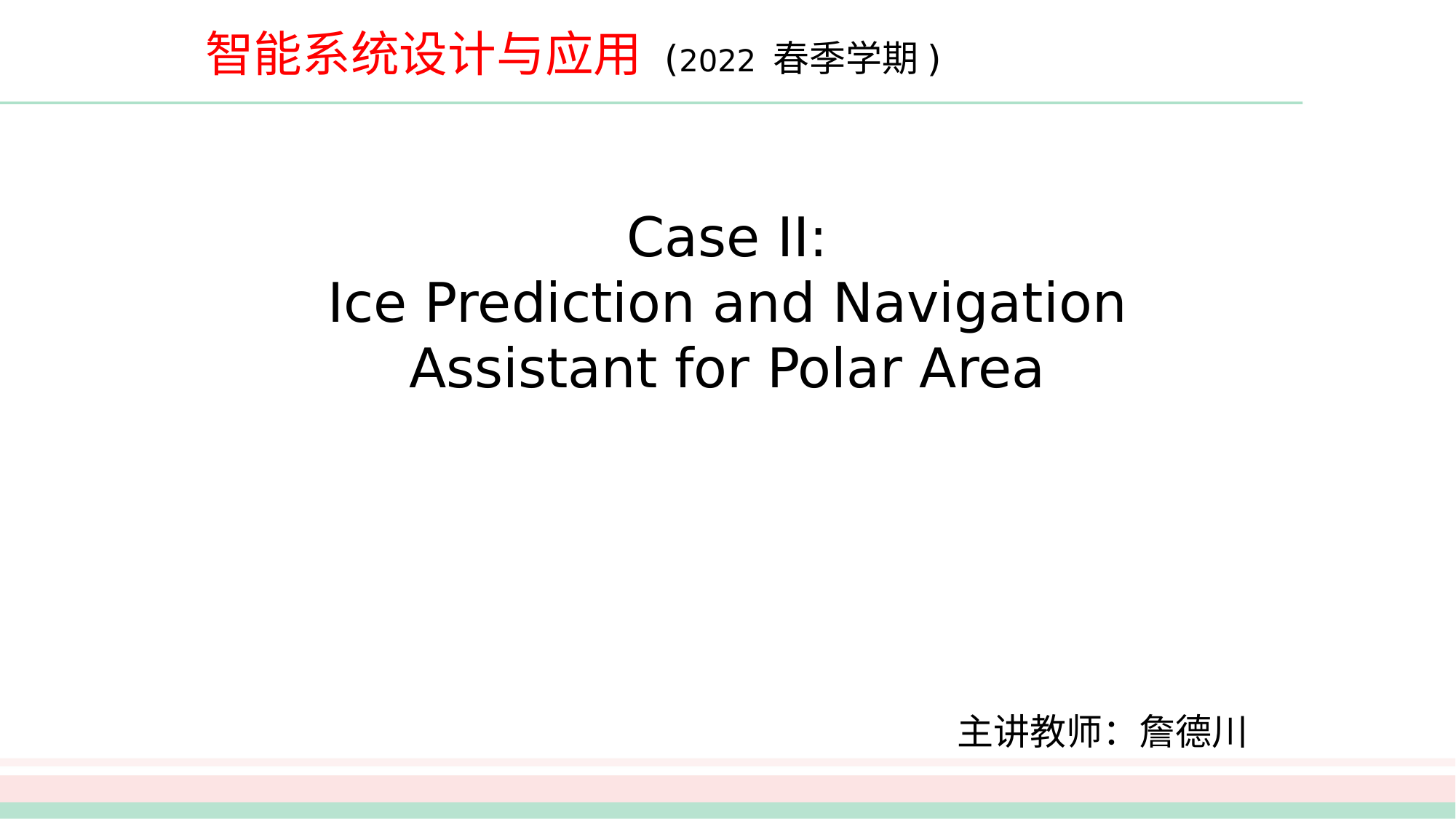

# 智能系统设计与应用 (2022 春季学期)
Case II:
Ice Prediction and Navigation Assistant for Polar Area
主讲教师：詹德川